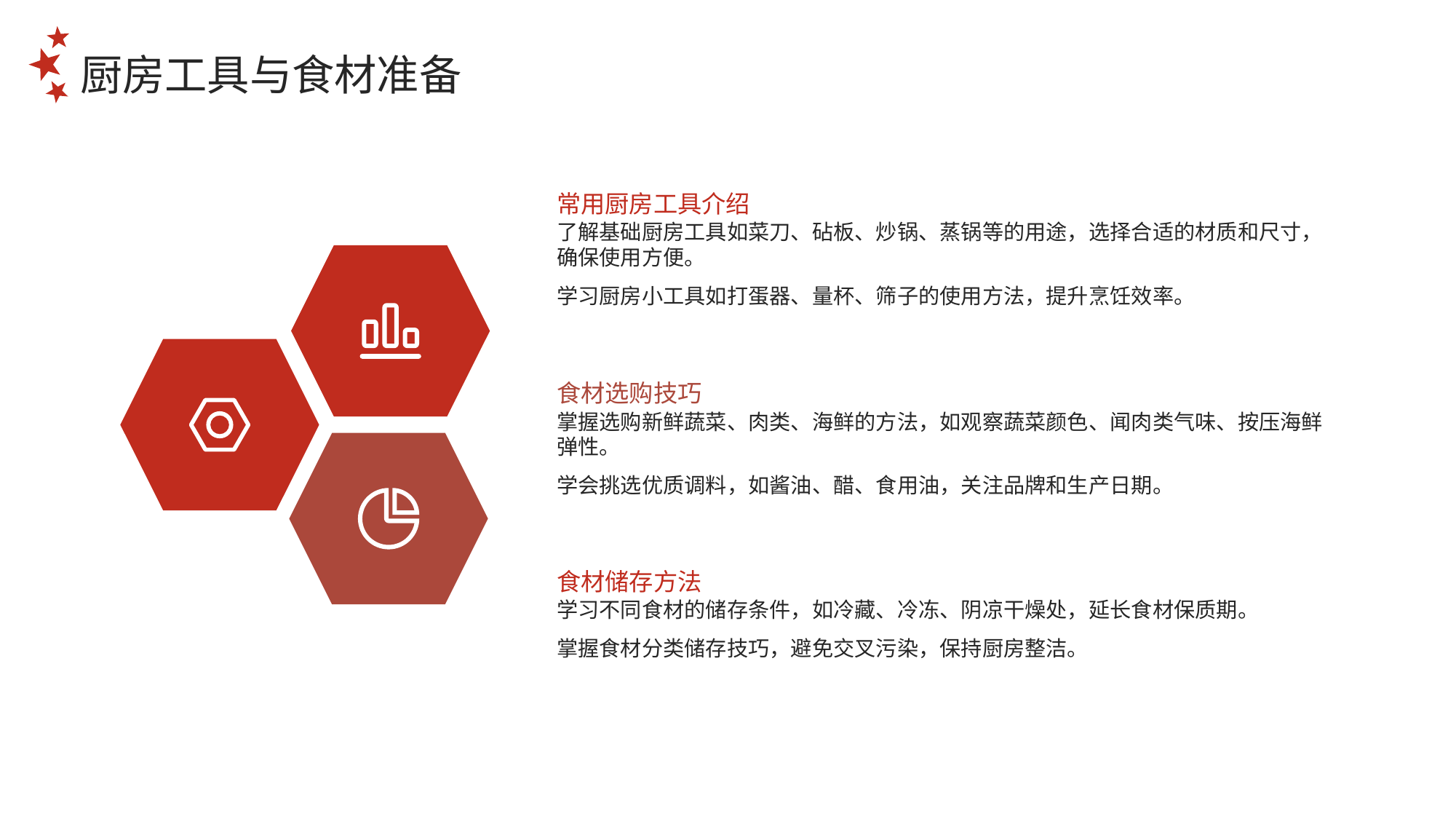

厨房工具与食材准备

常用厨房工具介绍
了解基础厨房工具如菜刀、砧板、炒锅、蒸锅等的用途，选择合适的材质和尺寸，确保使用方便。
学习厨房小工具如打蛋器、量杯、筛子的使用方法，提升烹饪效率。

食材选购技巧

掌握选购新鲜蔬菜、肉类、海鲜的方法，如观察蔬菜颜色、闻肉类气味、按压海鲜弹性。
学会挑选优质调料，如酱油、醋、食用油，关注品牌和生产日期。

食材储存方法
学习不同食材的储存条件，如冷藏、冷冻、阴凉干燥处，延长食材保质期。
掌握食材分类储存技巧，避免交叉污染，保持厨房整洁。